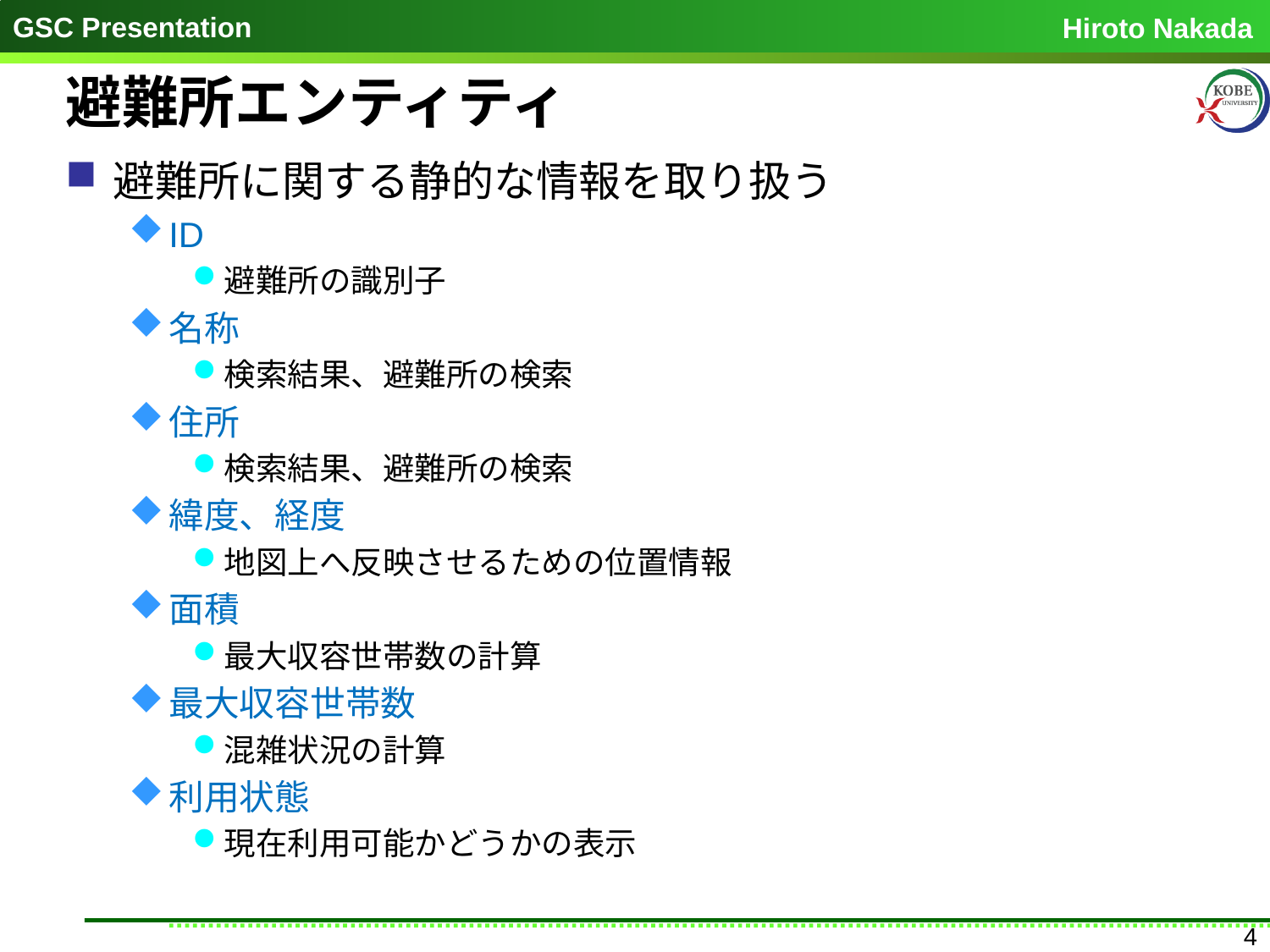

# 避難所エンティティ
避難所に関する静的な情報を取り扱う
ID
避難所の識別子
名称
検索結果、避難所の検索
住所
検索結果、避難所の検索
緯度、経度
地図上へ反映させるための位置情報
面積
最大収容世帯数の計算
最大収容世帯数
混雑状況の計算
利用状態
現在利用可能かどうかの表示

4